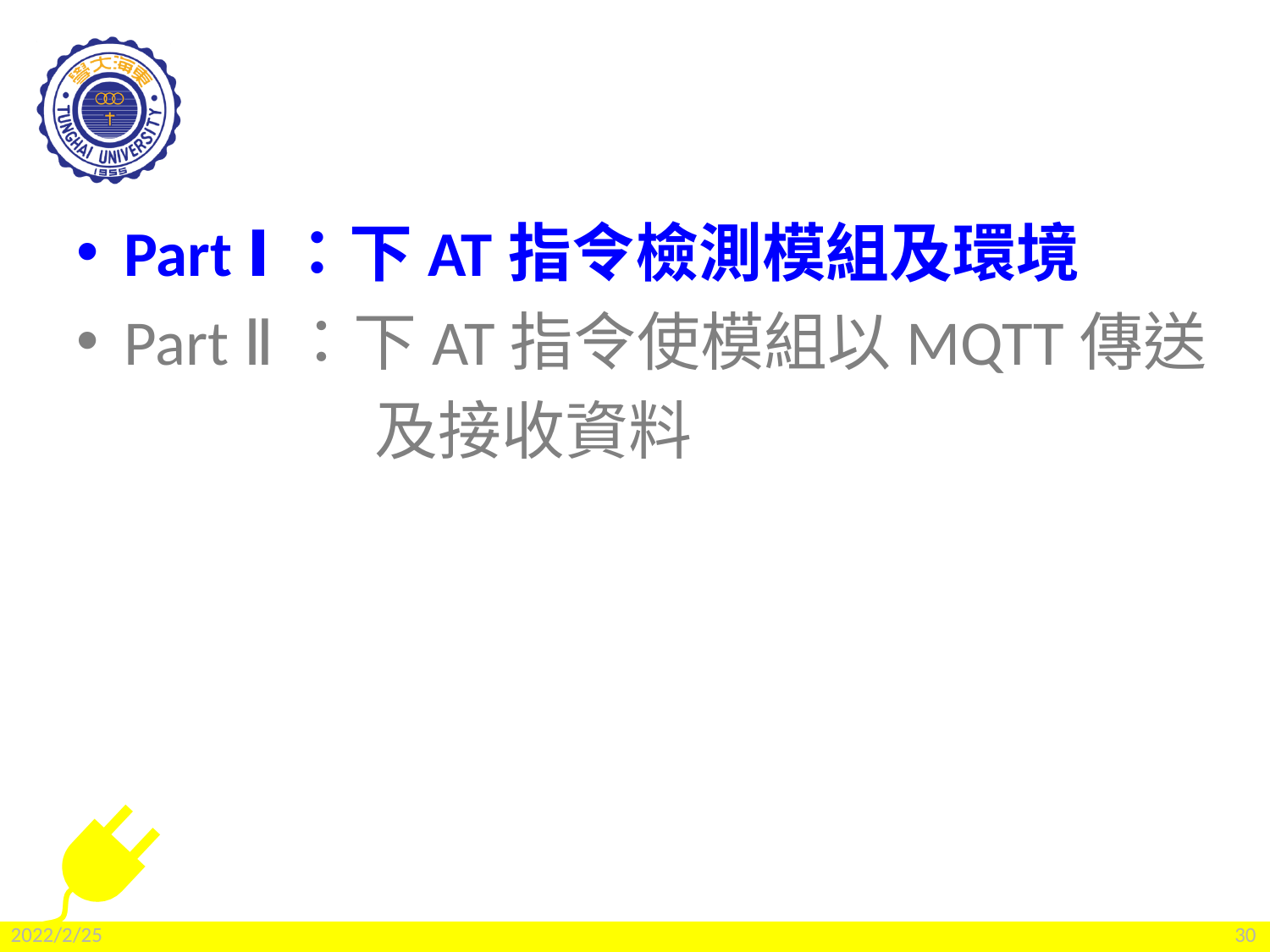

Part Ⅰ：下AT指令檢測模組及環境
Part Ⅱ：下AT指令使模組以MQTT傳送
及接收資料
2022/2/25

30